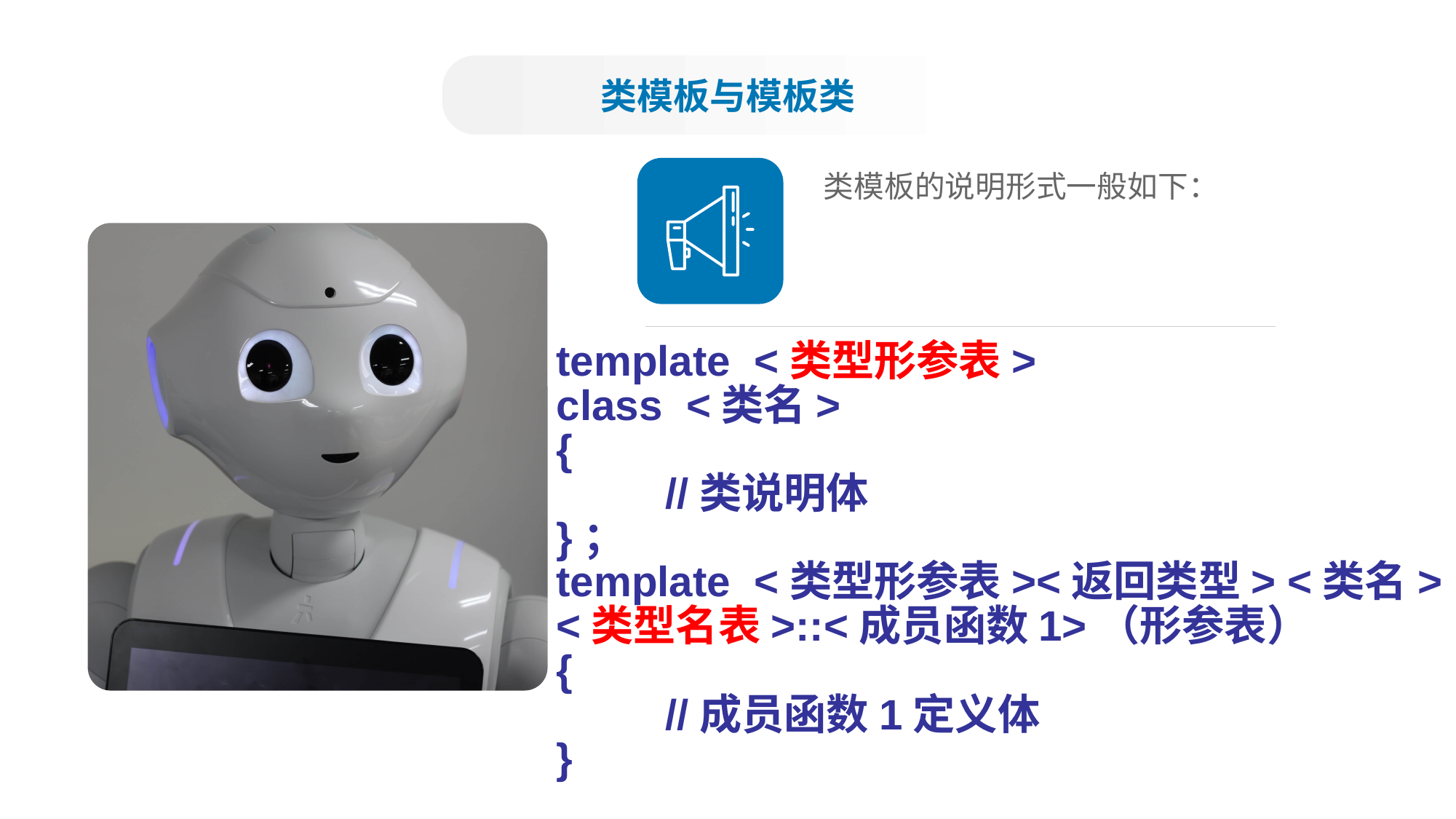

类模板与模板类

类模板的说明形式一般如下：

template  <类型形参表>
class  <类名>
{
	//类说明体
}；
template  <类型形参表><返回类型> <类名>
<类型名表>::<成员函数1>（形参表）
{
	//成员函数1定义体
}